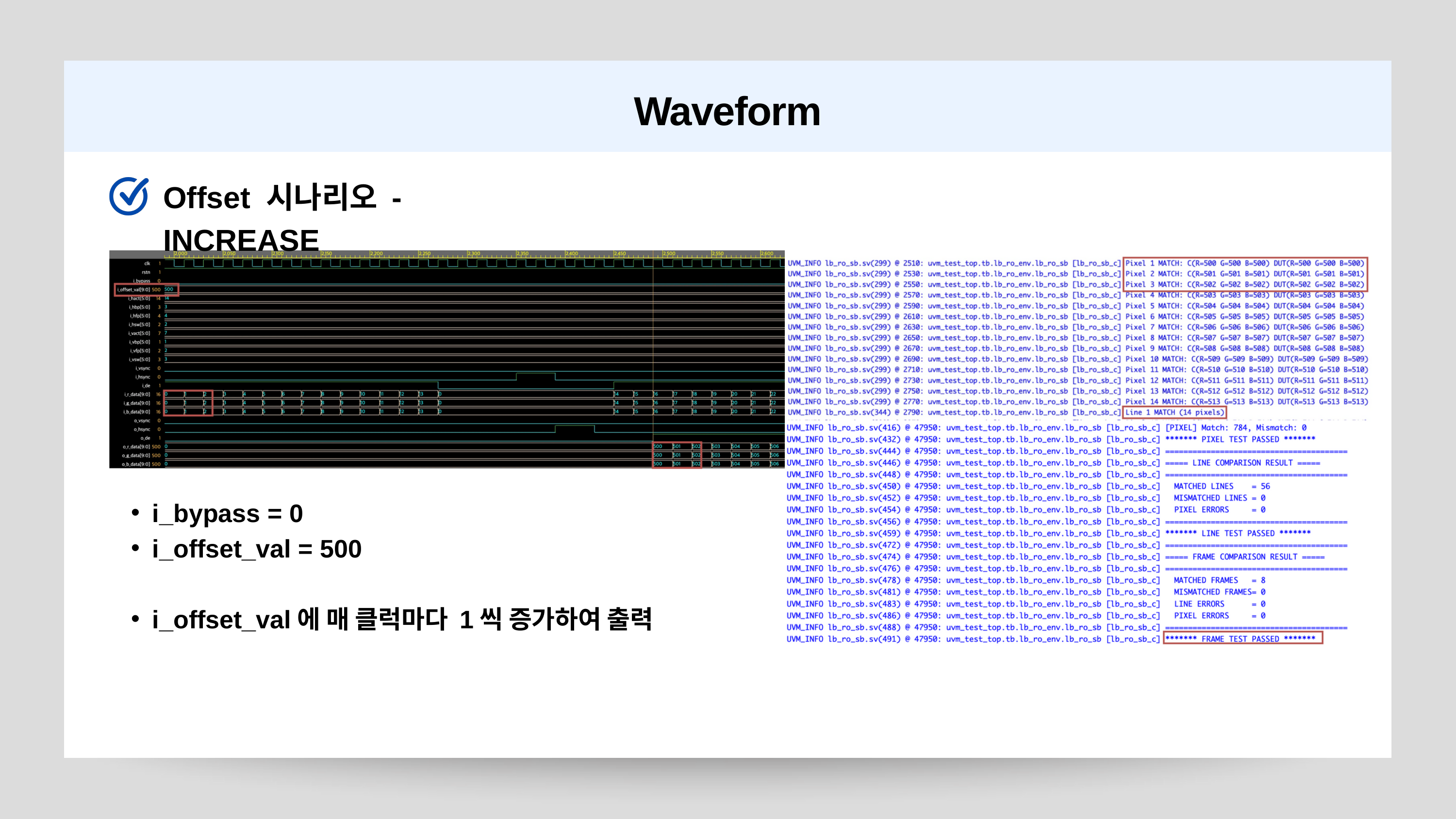

Waveform
Offset 시나리오 - INCREASE

i_bypass = 0
i_offset_val = 500

i_offset_val에 매 클럭마다 1씩 증가하여 출력